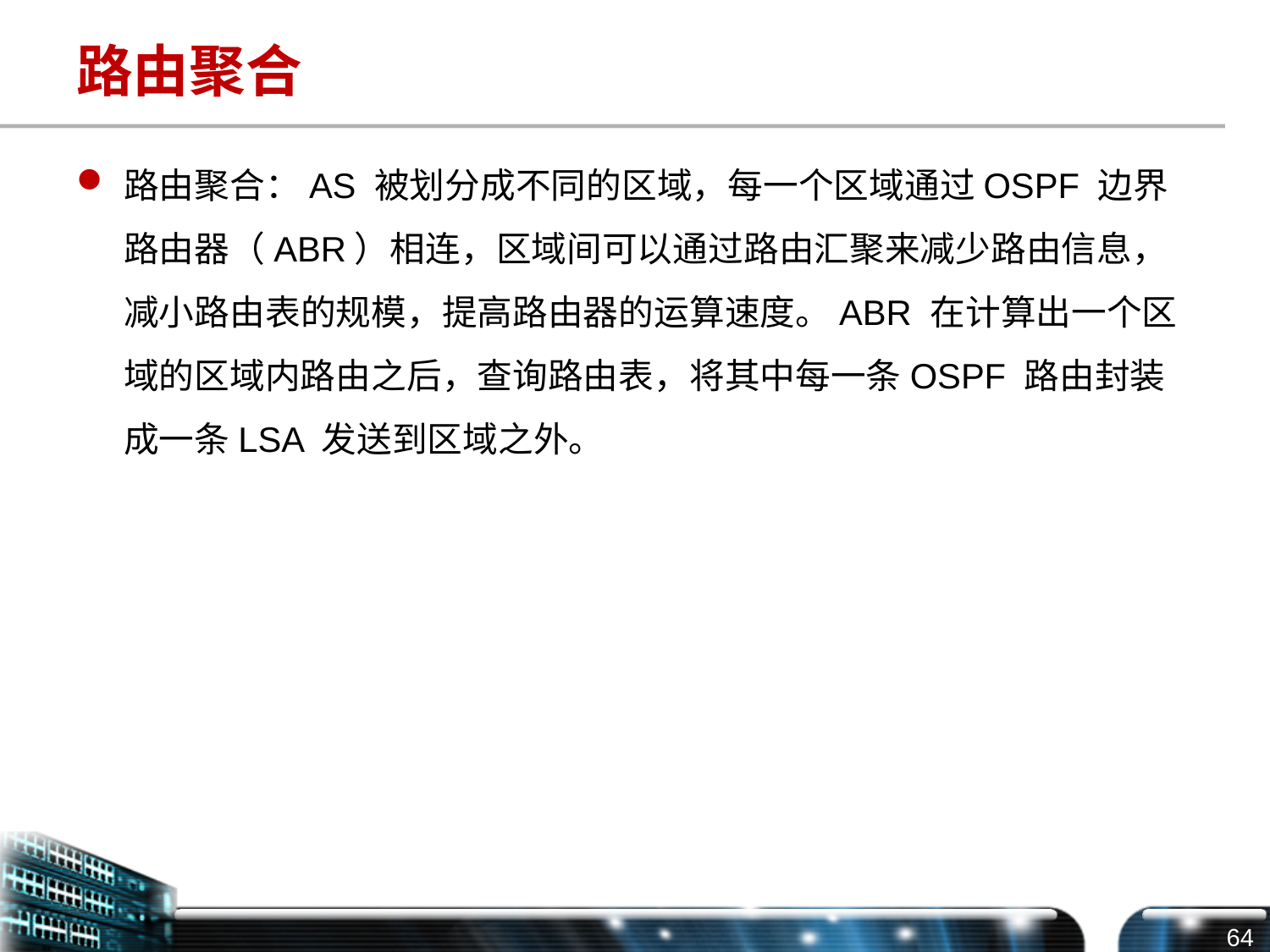

# 路由聚合
路由聚合：AS 被划分成不同的区域，每一个区域通过OSPF 边界路由器（ABR）相连，区域间可以通过路由汇聚来减少路由信息，减小路由表的规模，提高路由器的运算速度。ABR 在计算出一个区域的区域内路由之后，查询路由表，将其中每一条OSPF 路由封装成一条LSA 发送到区域之外。